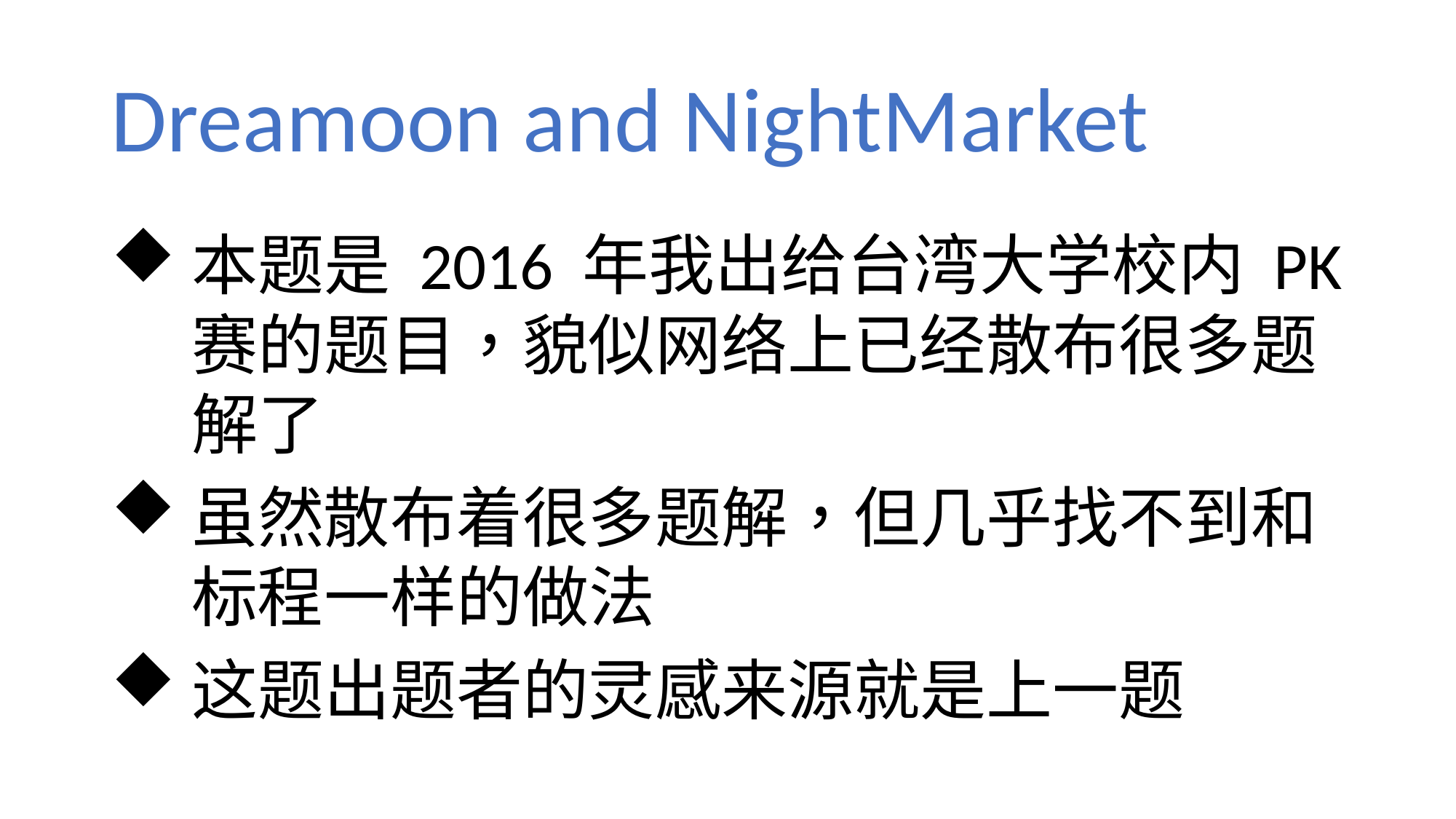

# Dreamoon and NightMarket
本题是 2016 年我出给台湾大学校内 PK 赛的题目，貌似网络上已经散布很多题解了
虽然散布着很多题解，但几乎找不到和标程一样的做法
这题出题者的灵感来源就是上一题